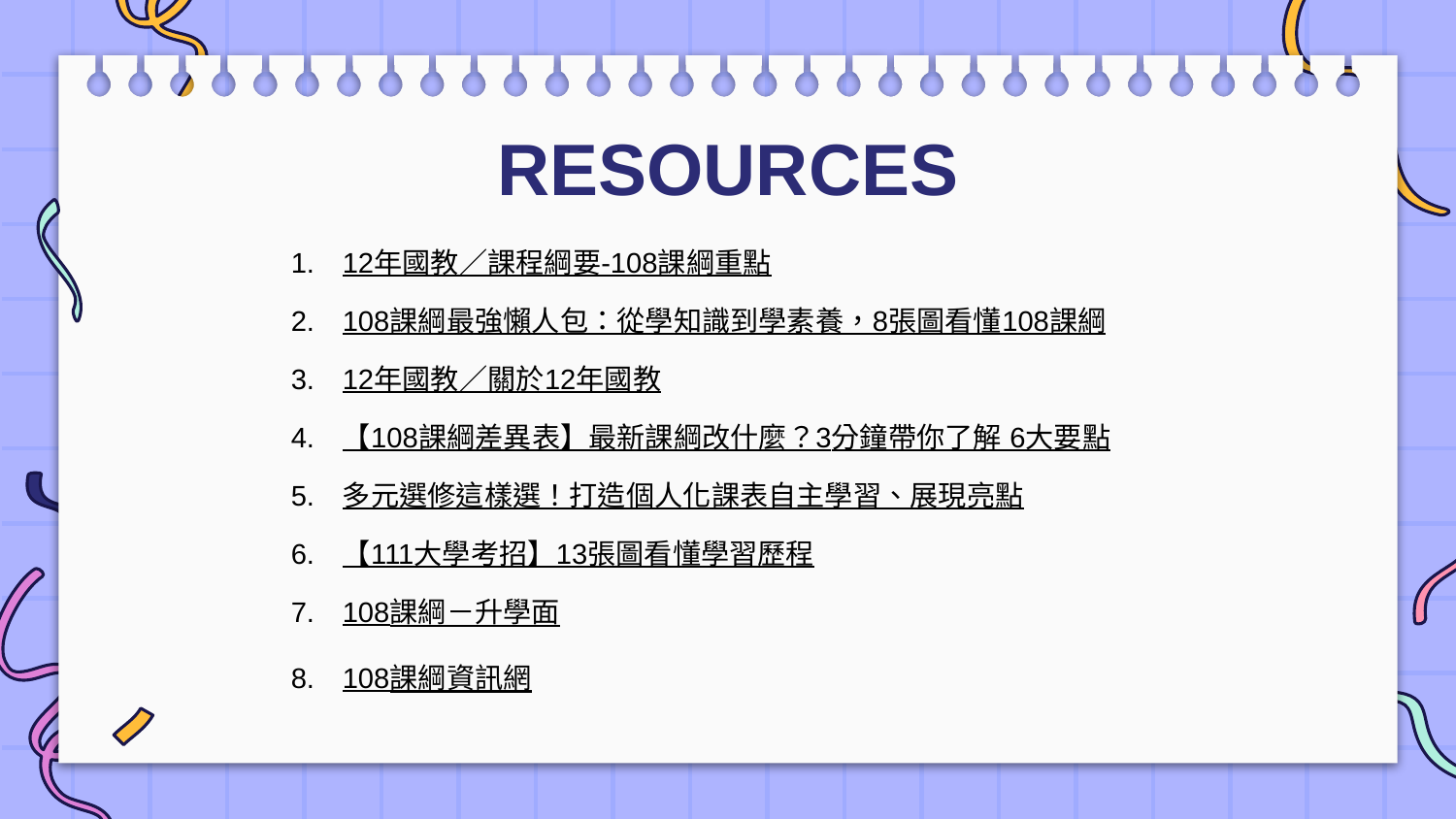

# RESOURCES
12年國教／課程綱要-108課綱重點
108課綱最強懶人包：從學知識到學素養，8張圖看懂108課綱
12年國教／關於12年國教
【108課綱差異表】最新課綱改什麼？3分鐘帶你了解 6大要點
多元選修這樣選！打造個人化課表自主學習、展現亮點
【111大學考招】13張圖看懂學習歷程
108課綱－升學面
108課綱資訊網